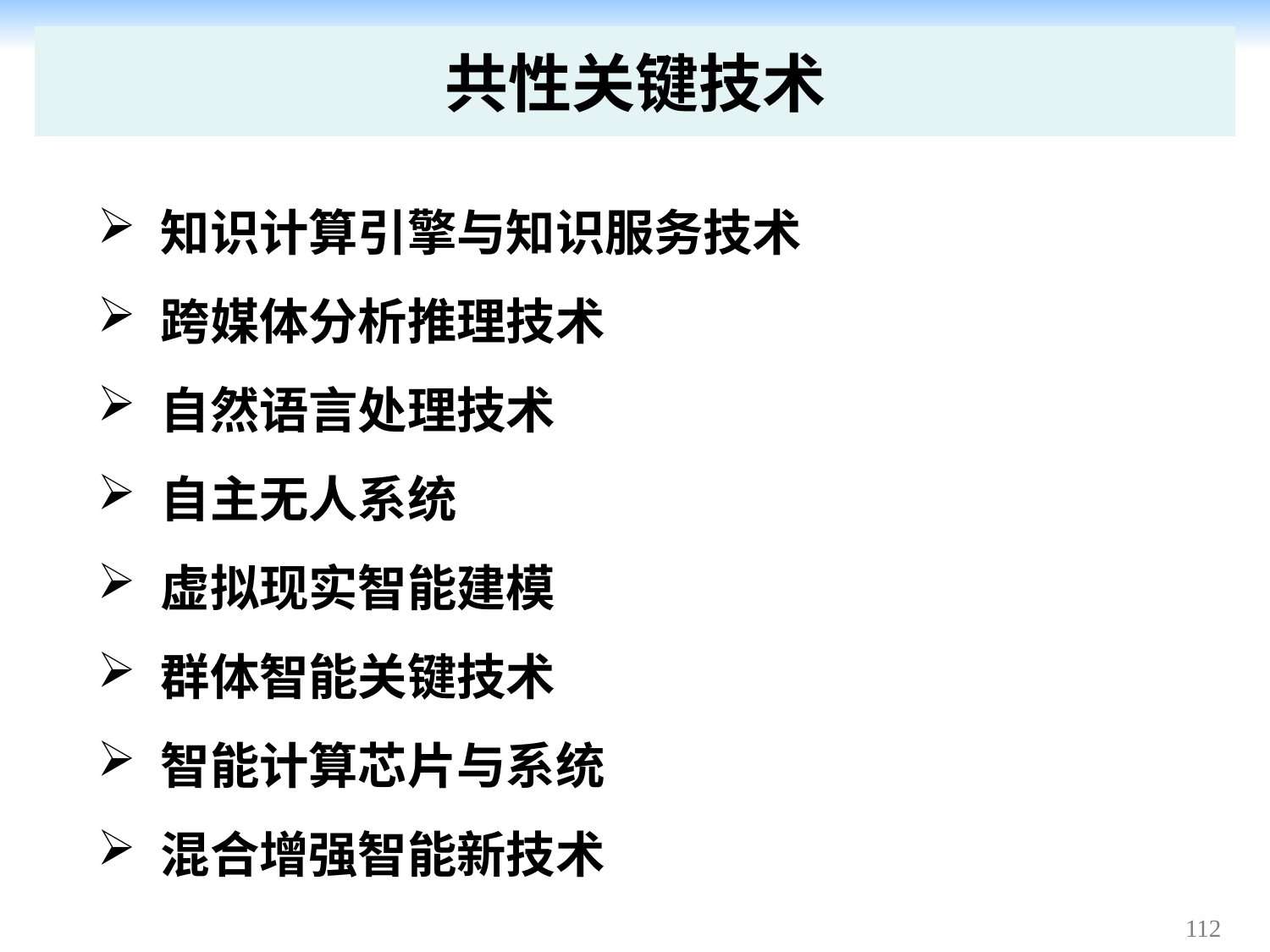

# 共性关键技术
知识计算引擎与知识服务技术
跨媒体分析推理技术
自然语言处理技术
自主无人系统
虚拟现实智能建模
群体智能关键技术
智能计算芯片与系统
混合增强智能新技术